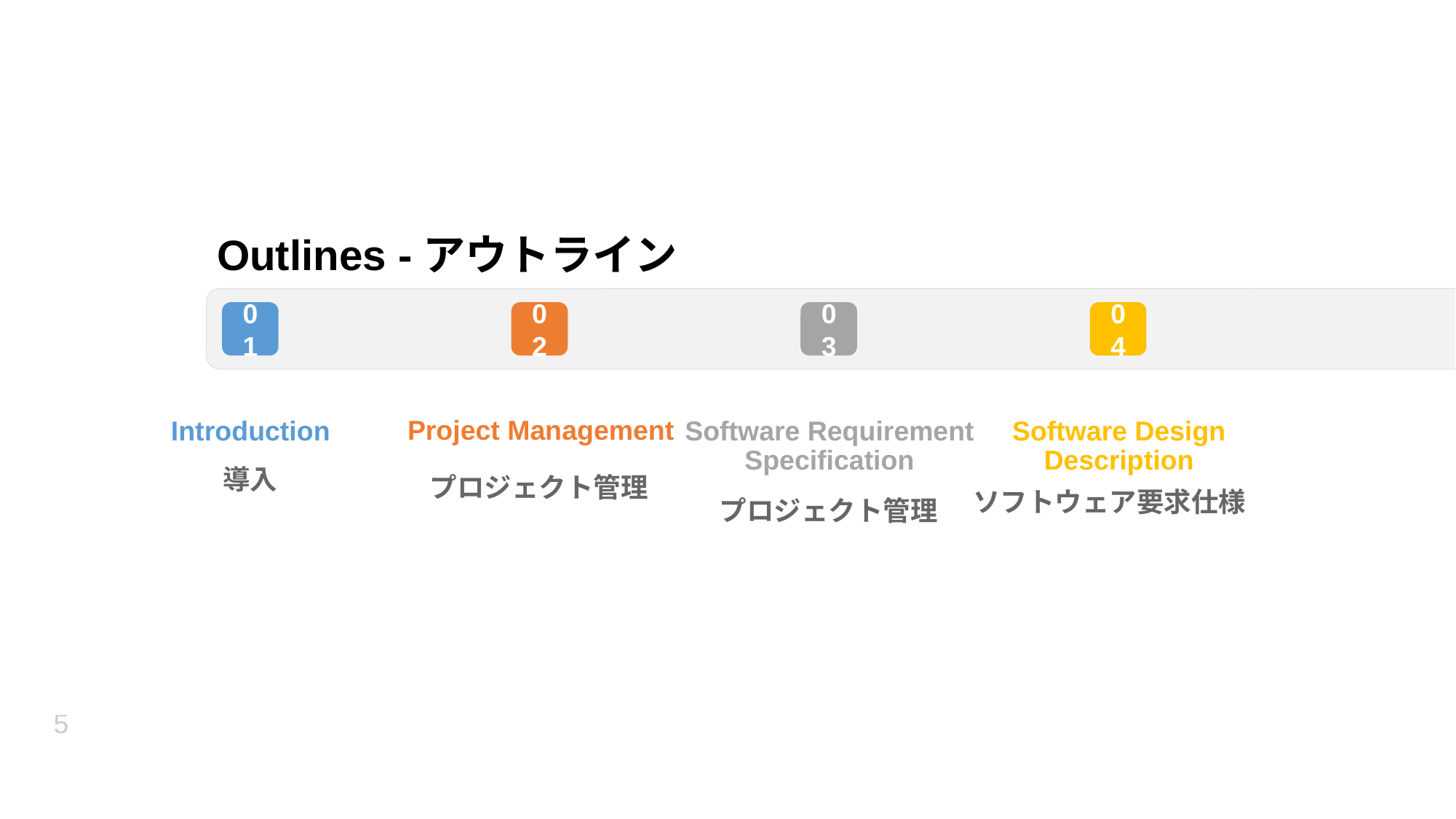

# Outlines -アウトライン

01
02
03
04
Project Management

プロジェクト管理

Introduction
導入
Software Requirement Specification
プロジェクト管理
Software Design Description
ソフトウェア要求仕様